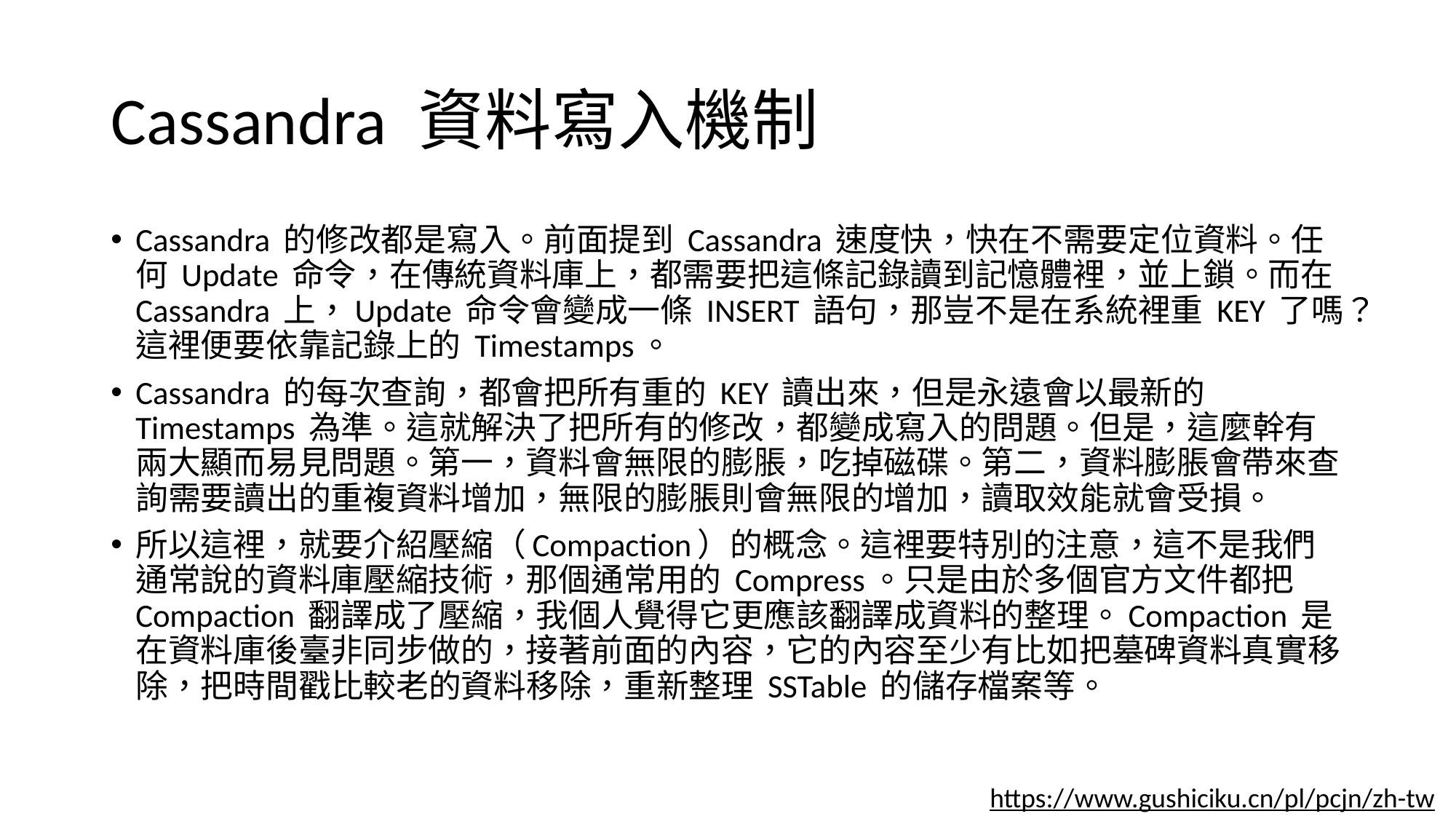

# Cassandra 資料寫入機制
Cassandra 的修改都是寫入。前面提到 Cassandra 速度快，快在不需要定位資料。任何 Update 命令，在傳統資料庫上，都需要把這條記錄讀到記憶體裡，並上鎖。而在 Cassandra 上，Update 命令會變成一條 INSERT 語句，那豈不是在系統裡重 KEY 了嗎？這裡便要依靠記錄上的 Timestamps。
Cassandra 的每次查詢，都會把所有重的 KEY 讀出來，但是永遠會以最新的 Timestamps 為準。這就解決了把所有的修改，都變成寫入的問題。但是，這麼幹有兩大顯而易見問題。第一，資料會無限的膨脹，吃掉磁碟。第二，資料膨脹會帶來查詢需要讀出的重複資料增加，無限的膨脹則會無限的增加，讀取效能就會受損。
所以這裡，就要介紹壓縮（Compaction）的概念。這裡要特別的注意，這不是我們通常說的資料庫壓縮技術，那個通常用的 Compress。只是由於多個官方文件都把 Compaction 翻譯成了壓縮，我個人覺得它更應該翻譯成資料的整理。Compaction 是在資料庫後臺非同步做的，接著前面的內容，它的內容至少有比如把墓碑資料真實移除，把時間戳比較老的資料移除，重新整理 SSTable 的儲存檔案等。
https://www.gushiciku.cn/pl/pcjn/zh-tw